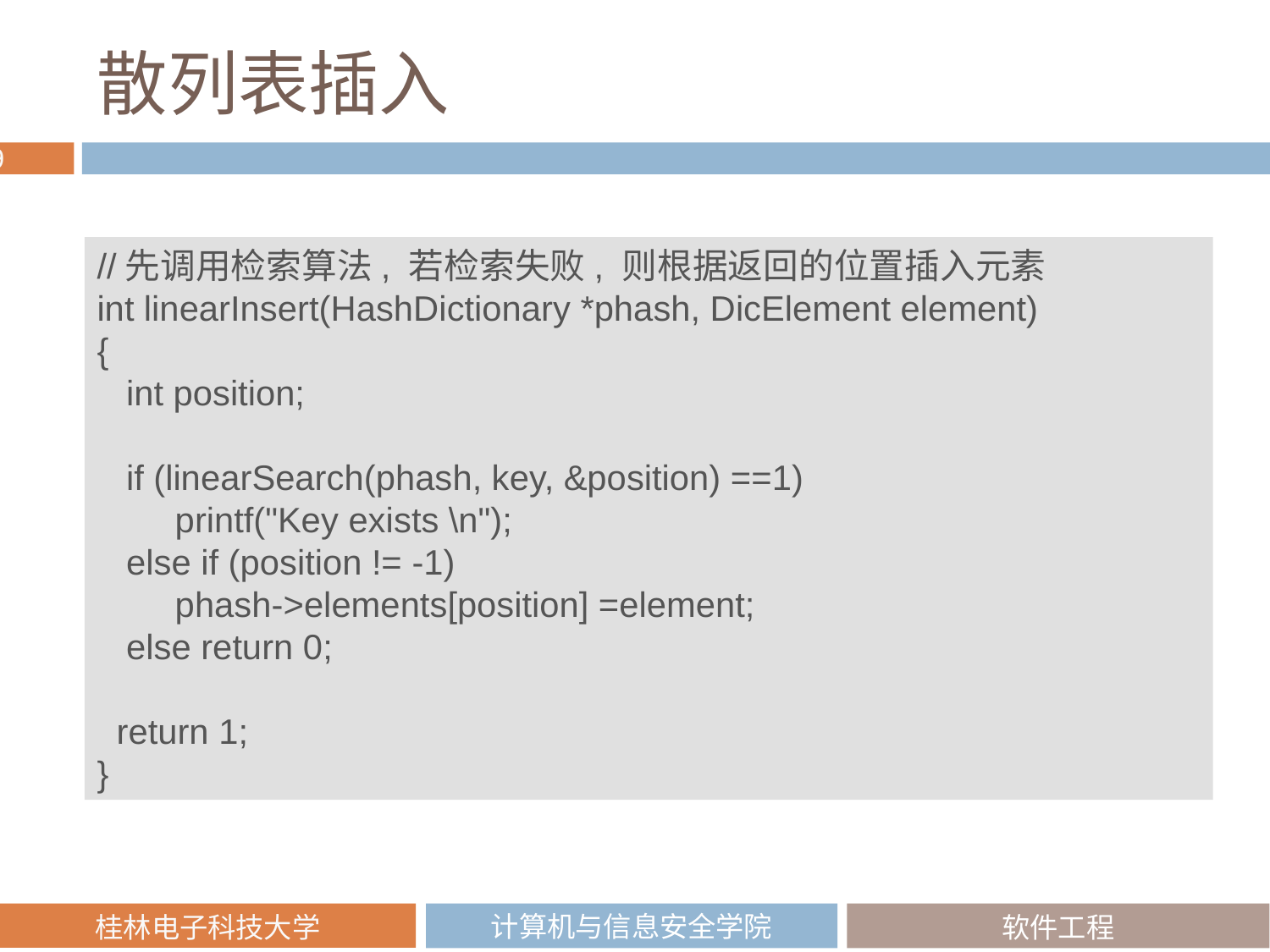

# 散列表插入
//先调用检索算法, 若检索失败, 则根据返回的位置插入元素
int linearInsert(HashDictionary *phash, DicElement element)
{
   int position;

   if (linearSearch(phash, key, &position) ==1)
        printf("Key exists \n");
   else if (position != -1)
        phash->elements[position] =element;
   else return 0;

  return 1;
}